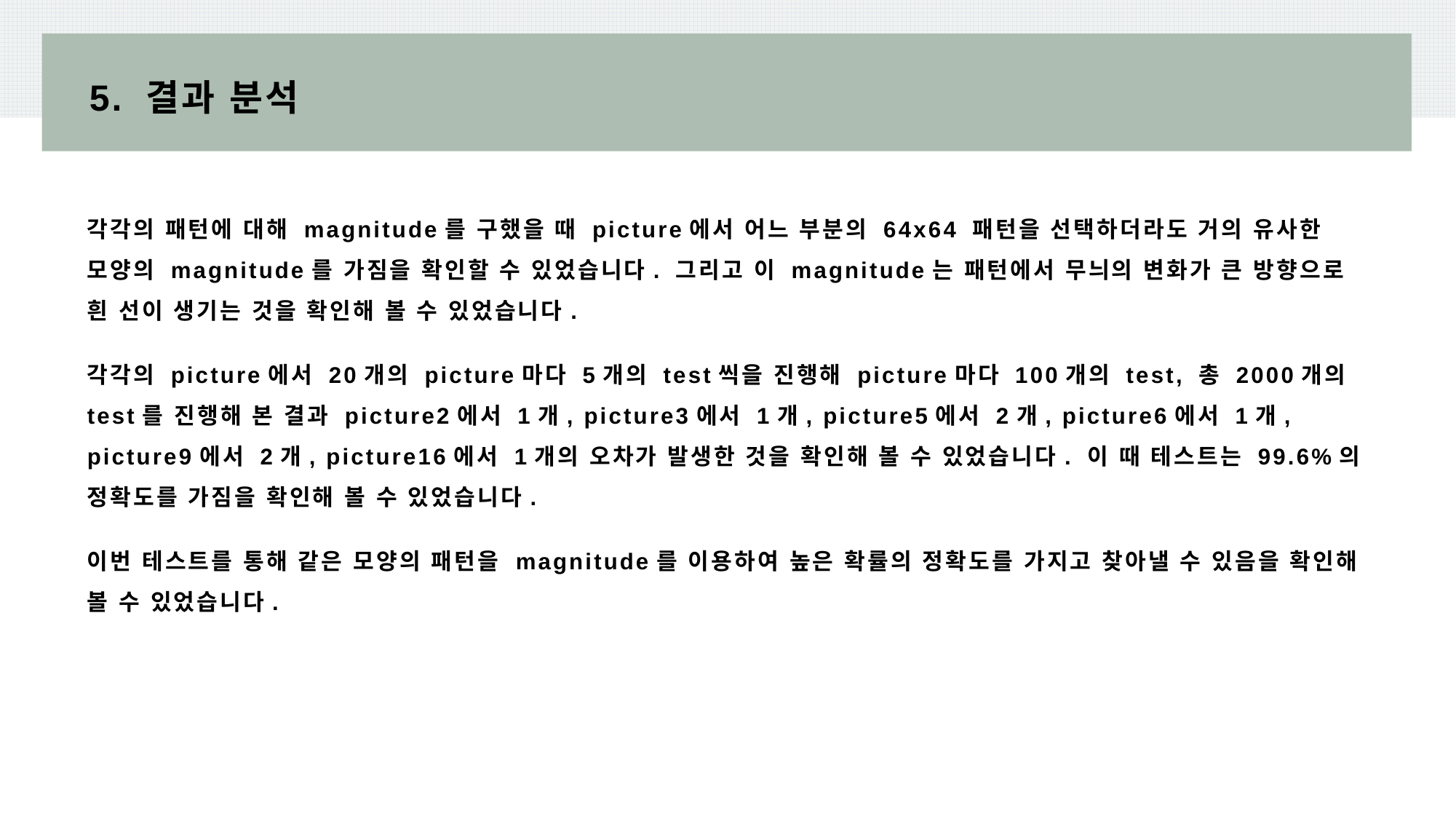

# 5. 결과 분석
각각의 패턴에 대해 magnitude를 구했을 때 picture에서 어느 부분의 64x64 패턴을 선택하더라도 거의 유사한 모양의 magnitude를 가짐을 확인할 수 있었습니다. 그리고 이 magnitude는 패턴에서 무늬의 변화가 큰 방향으로 흰 선이 생기는 것을 확인해 볼 수 있었습니다.
각각의 picture에서 20개의 picture마다 5개의 test씩을 진행해 picture마다 100개의 test, 총 2000개의 test를 진행해 본 결과 picture2에서 1개, picture3에서 1개, picture5에서 2개, picture6에서 1개, picture9에서 2개, picture16에서 1개의 오차가 발생한 것을 확인해 볼 수 있었습니다. 이 때 테스트는 99.6%의 정확도를 가짐을 확인해 볼 수 있었습니다.
이번 테스트를 통해 같은 모양의 패턴을 magnitude를 이용하여 높은 확률의 정확도를 가지고 찾아낼 수 있음을 확인해 볼 수 있었습니다.